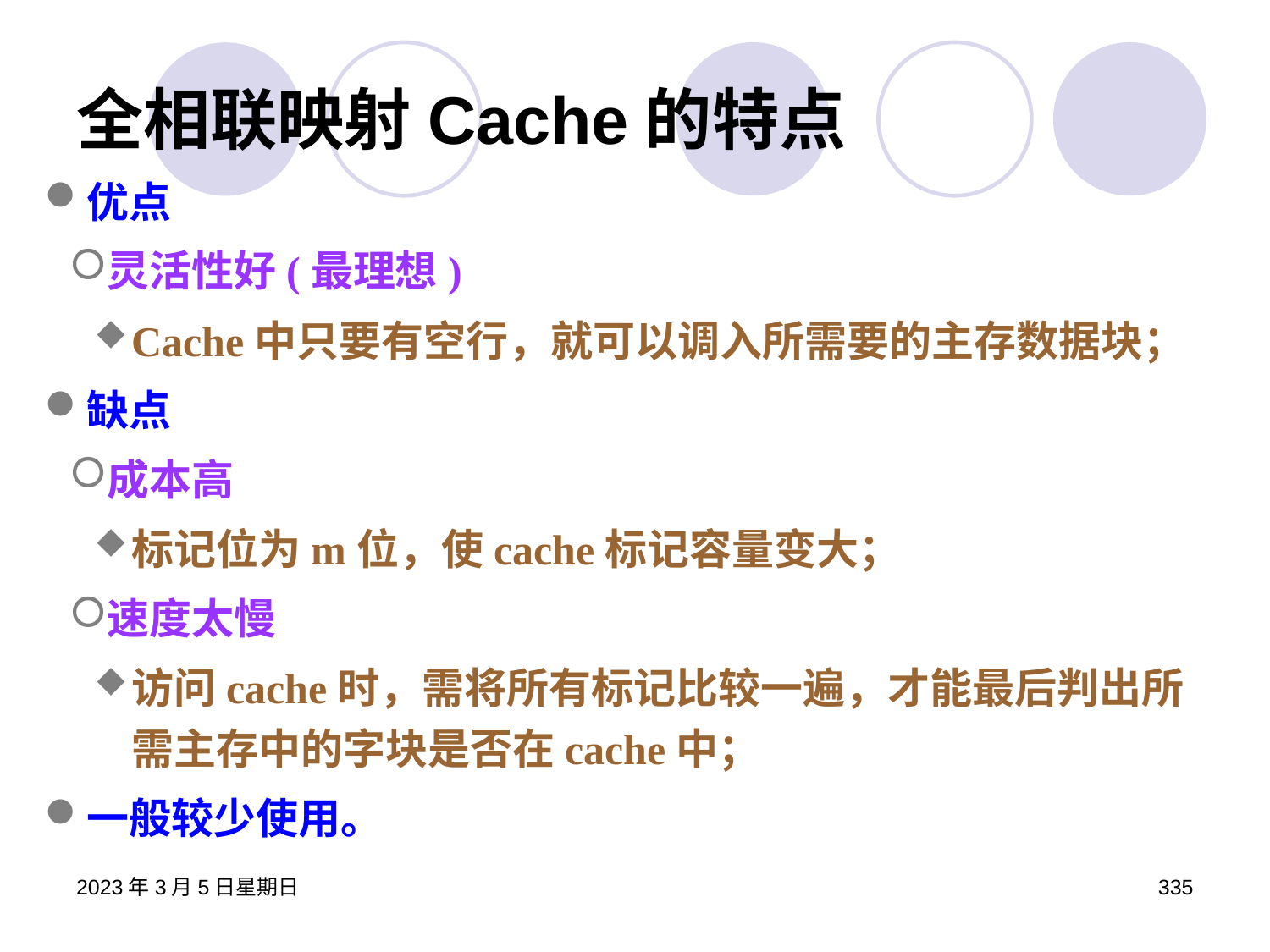

# 全相联映射Cache的特点
优点
灵活性好(最理想)
Cache中只要有空行，就可以调入所需要的主存数据块；
缺点
成本高
标记位为m位，使cache标记容量变大；
速度太慢
访问cache时，需将所有标记比较一遍，才能最后判出所需主存中的字块是否在cache中；
一般较少使用。
2023年3月5日星期日
335